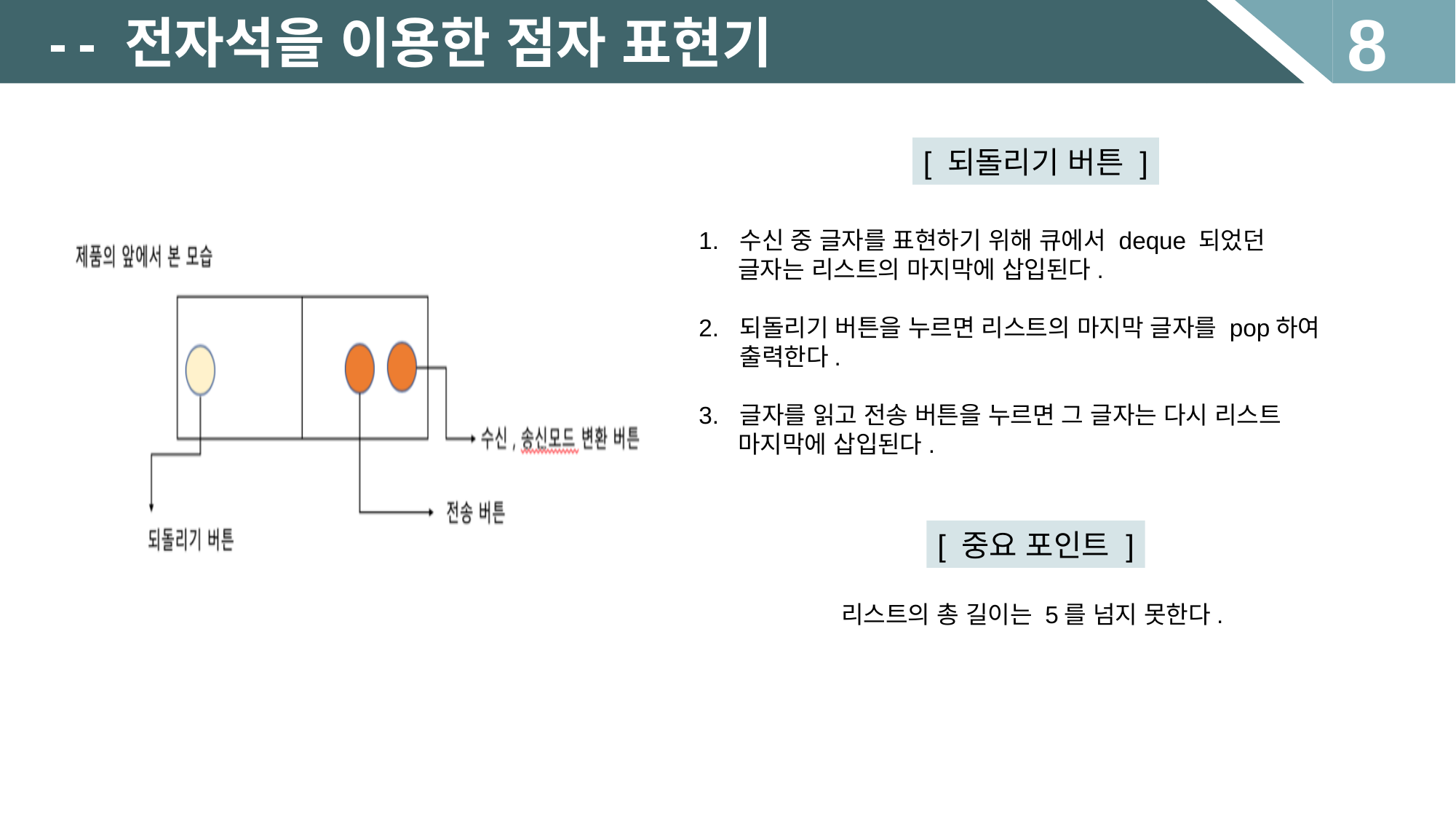

8

-
- 전자석을 이용한 점자 표현기
[ 되돌리기 버튼 ]

수신 중 글자를 표현하기 위해 큐에서 deque 되었던
     글자는 리스트의 마지막에 삽입된다.

되돌리기 버튼을 누르면 리스트의 마지막 글자를 pop하여 출력한다.

글자를 읽고 전송 버튼을 누르면 그 글자는 다시 리스트
     마지막에 삽입된다.
[ 중요 포인트 ]
리스트의 총 길이는 5를 넘지 못한다.